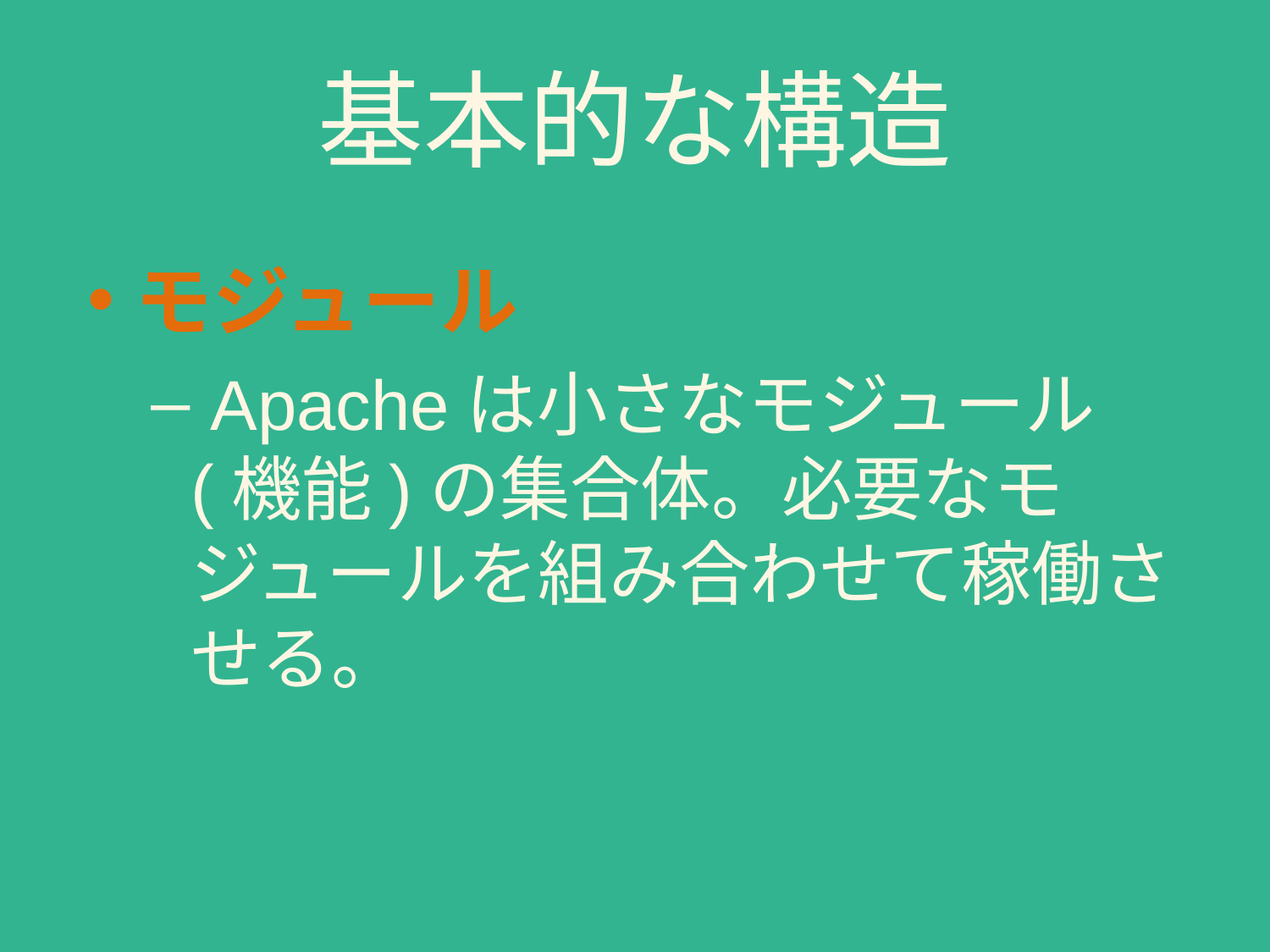

# 基本的な構造
モジュール
 Apacheは小さなモジュール(機能)の集合体。必要なモジュールを組み合わせて稼働させる。